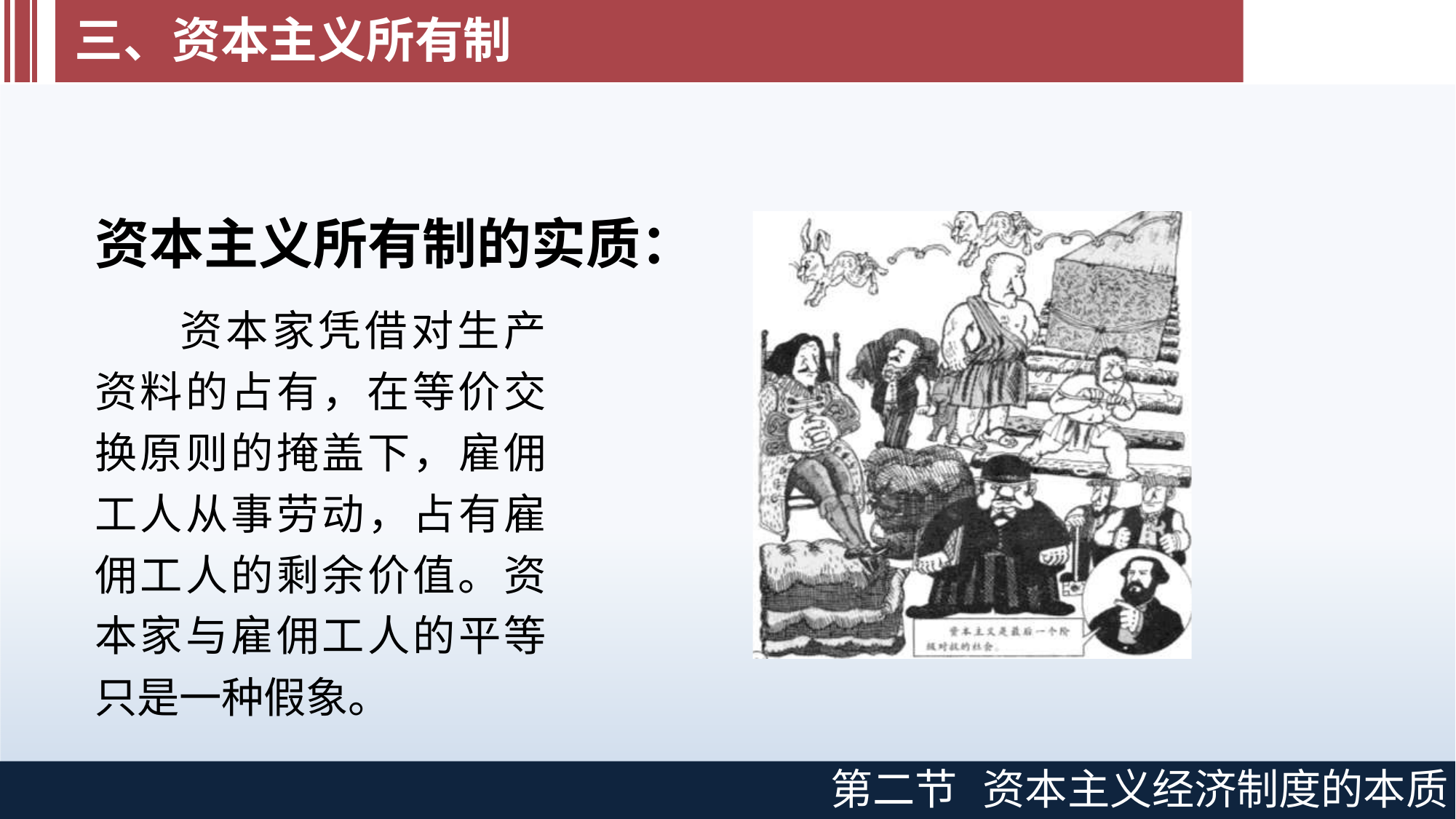

# 三、资本主义所有制

资本主义所有制的实质：
资本家凭借对生产资料的占有，在等价交换原则的掩盖下，雇佣工人从事劳动，占有雇佣工人的剩余价值。资本家与雇佣工人的平等 只是一种假象。

第二节
资本主义经济制度的本质